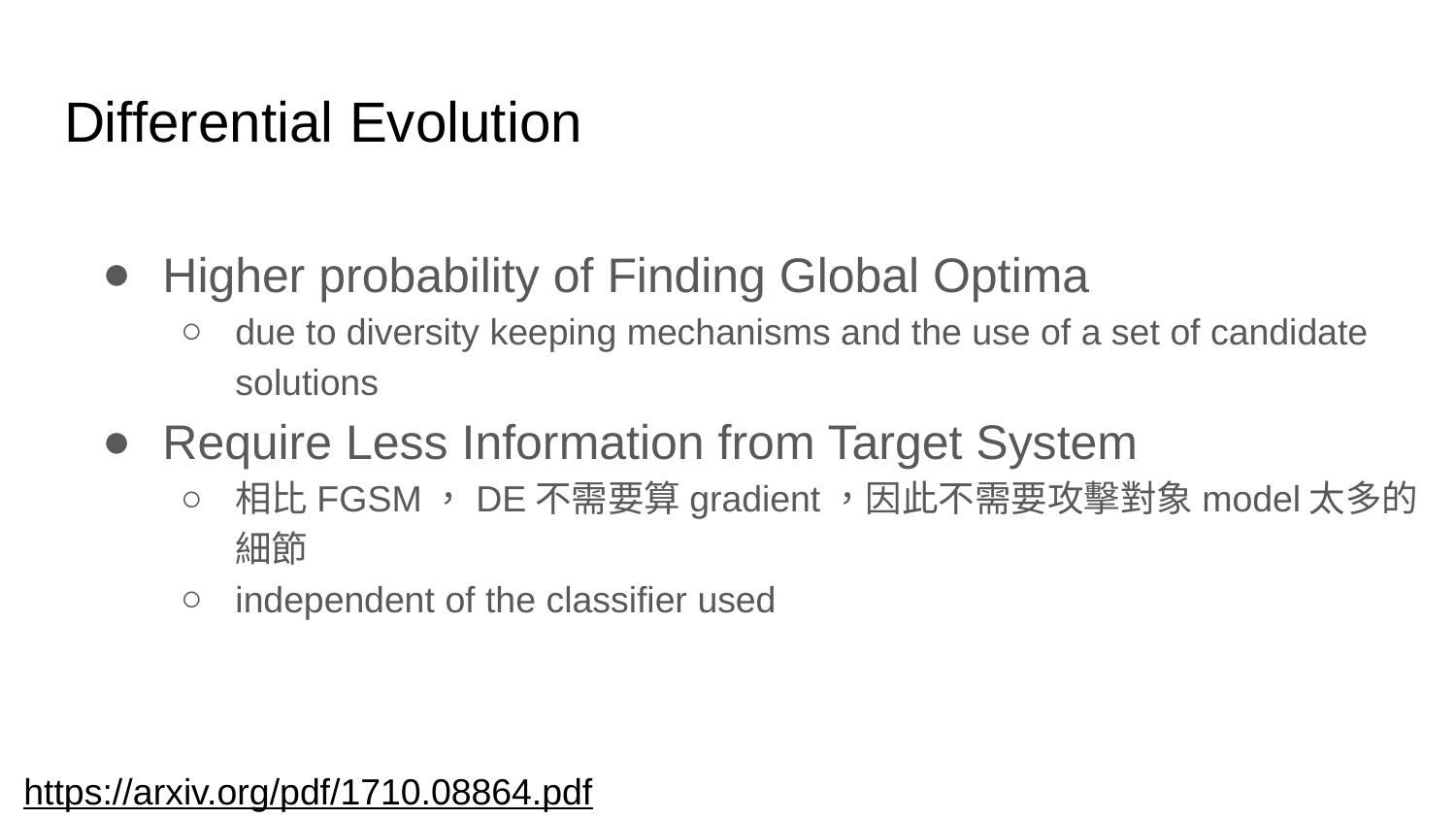

# Differential Evolution
Higher probability of Finding Global Optima
due to diversity keeping mechanisms and the use of a set of candidate solutions
Require Less Information from Target System
相比FGSM，DE不需要算gradient，因此不需要攻擊對象model太多的細節
independent of the classifier used

https://arxiv.org/pdf/1710.08864.pdf